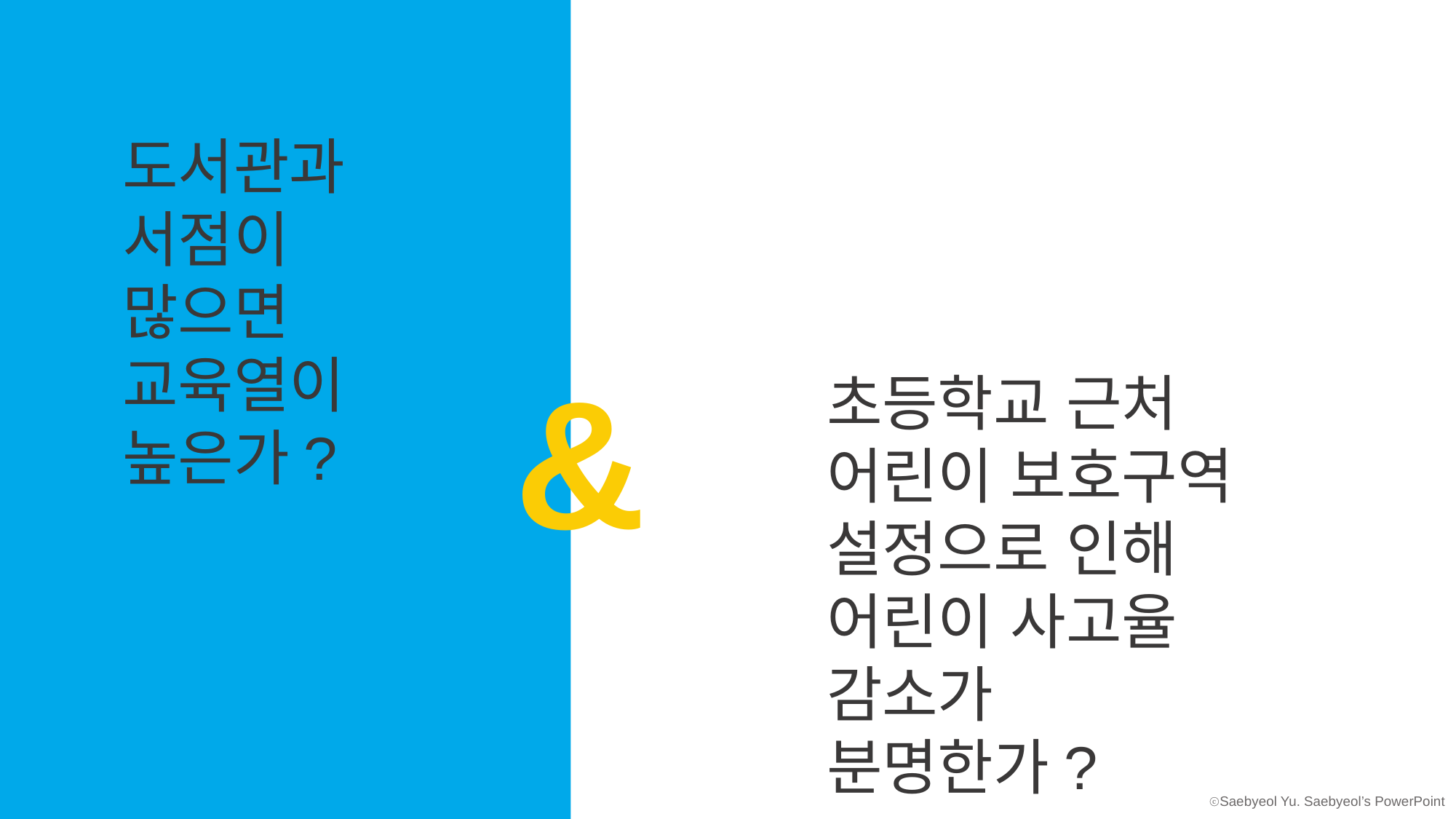

도서관과
서점이
많으면
교육열이
높은가?
&
초등학교 근처
어린이 보호구역
설정으로 인해
어린이 사고율 감소가
분명한가?